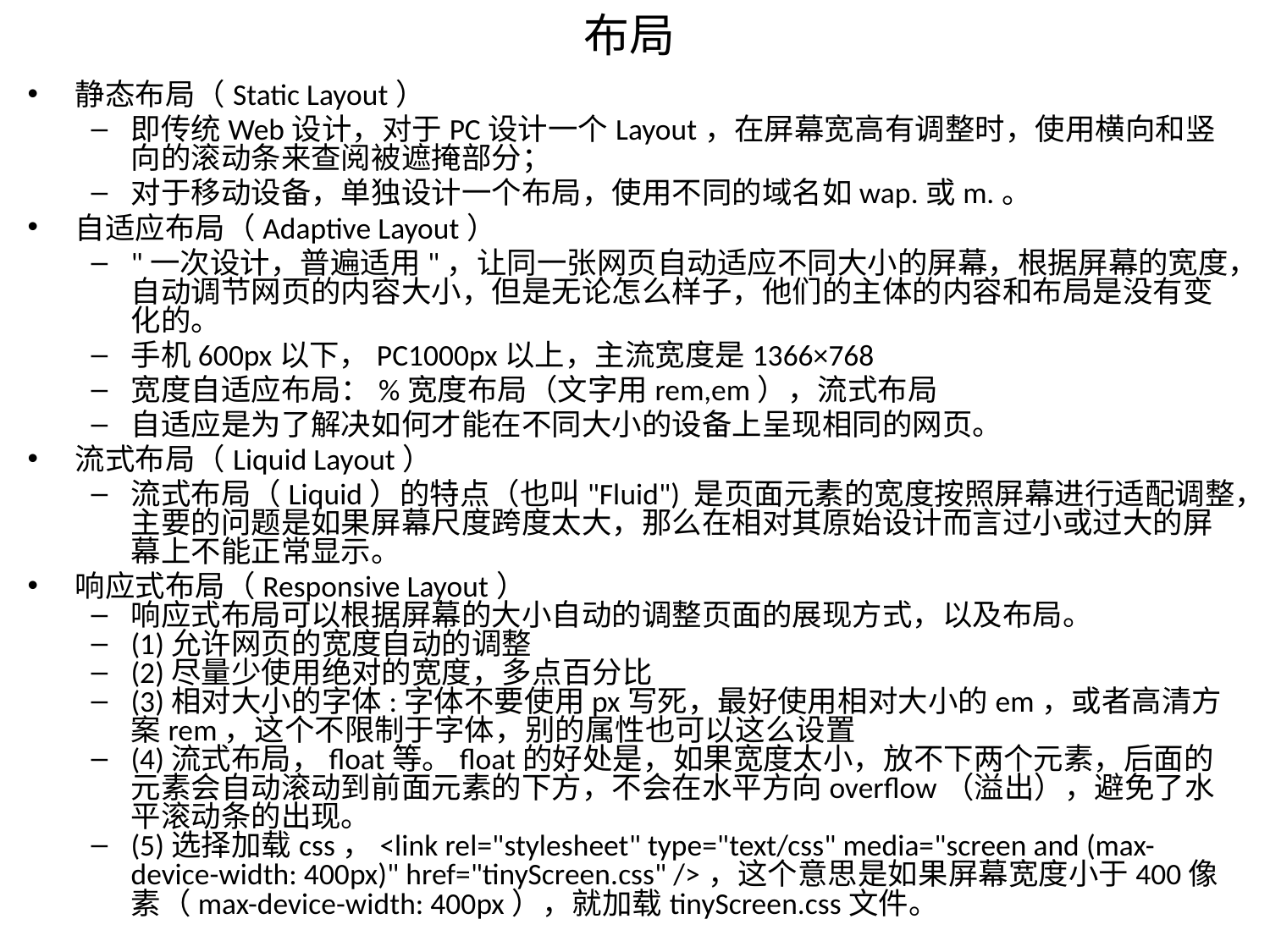

# 布局
静态布局（Static Layout）
即传统Web设计，对于PC设计一个Layout，在屏幕宽高有调整时，使用横向和竖向的滚动条来查阅被遮掩部分；
对于移动设备，单独设计一个布局，使用不同的域名如wap.或m.。
自适应布局（Adaptive Layout）
"一次设计，普遍适用"，让同一张网页自动适应不同大小的屏幕，根据屏幕的宽度，自动调节网页的内容大小，但是无论怎么样子，他们的主体的内容和布局是没有变化的。
手机600px以下，PC1000px以上，主流宽度是1366×768
宽度自适应布局：%宽度布局（文字用rem,em），流式布局
自适应是为了解决如何才能在不同大小的设备上呈现相同的网页。
流式布局（Liquid Layout）
流式布局（Liquid）的特点（也叫"Fluid") 是页面元素的宽度按照屏幕进行适配调整，主要的问题是如果屏幕尺度跨度太大，那么在相对其原始设计而言过小或过大的屏幕上不能正常显示。
响应式布局（Responsive Layout）
响应式布局可以根据屏幕的大小自动的调整页面的展现方式，以及布局。
(1)允许网页的宽度自动的调整
(2)尽量少使用绝对的宽度，多点百分比
(3)相对大小的字体:字体不要使用px写死，最好使用相对大小的em，或者高清方案rem，这个不限制于字体，别的属性也可以这么设置
(4)流式布局，float等。float的好处是，如果宽度太小，放不下两个元素，后面的元素会自动滚动到前面元素的下方，不会在水平方向overflow（溢出），避免了水平滚动条的出现。
(5)选择加载css，<link rel="stylesheet" type="text/css" media="screen and (max-device-width: 400px)" href="tinyScreen.css" />，这个意思是如果屏幕宽度小于400像素（max-device-width: 400px），就加载tinyScreen.css文件。